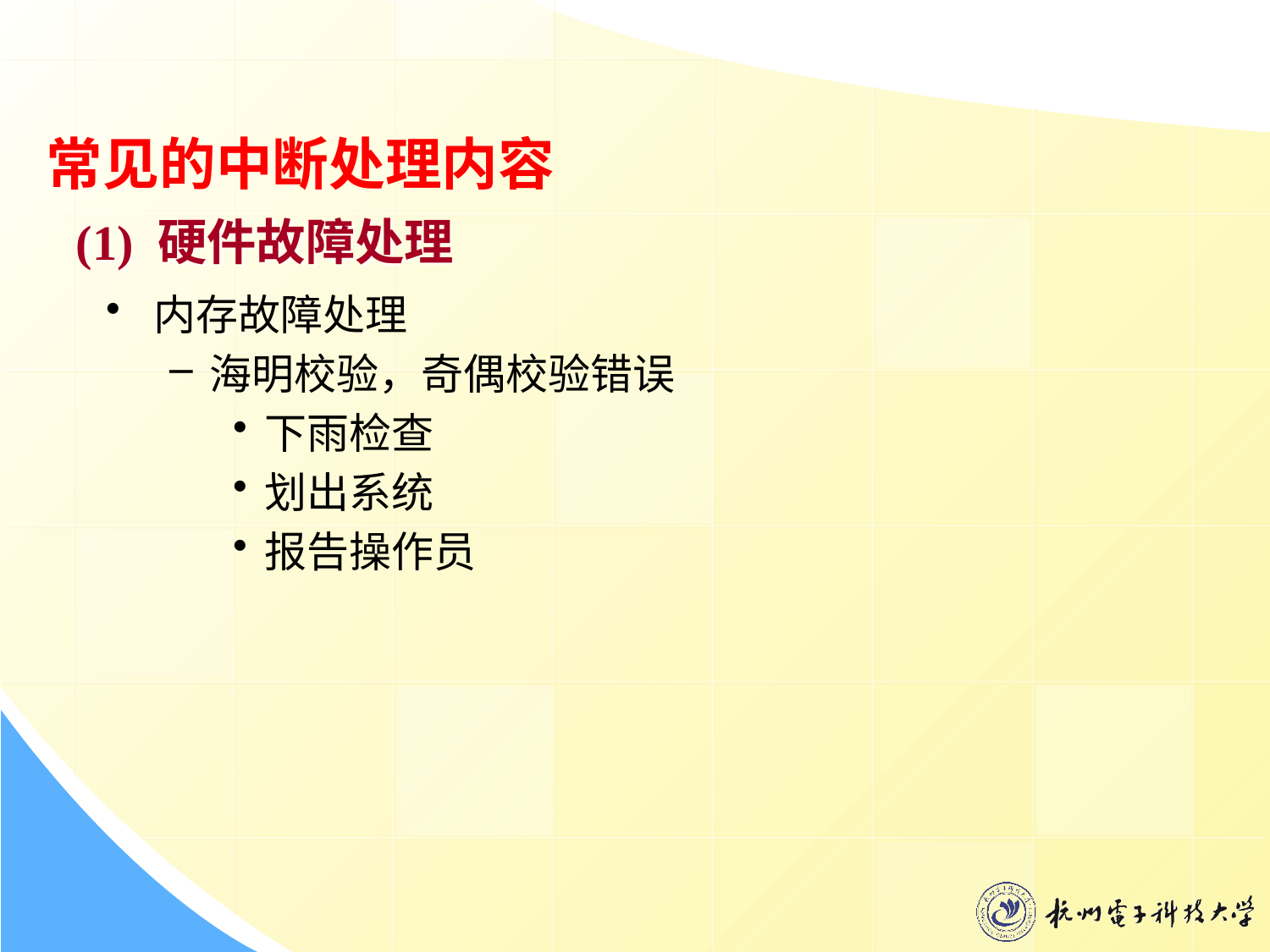

常见的中断处理内容
(1) 硬件故障处理
内存故障处理
海明校验，奇偶校验错误
下雨检查
划出系统
报告操作员